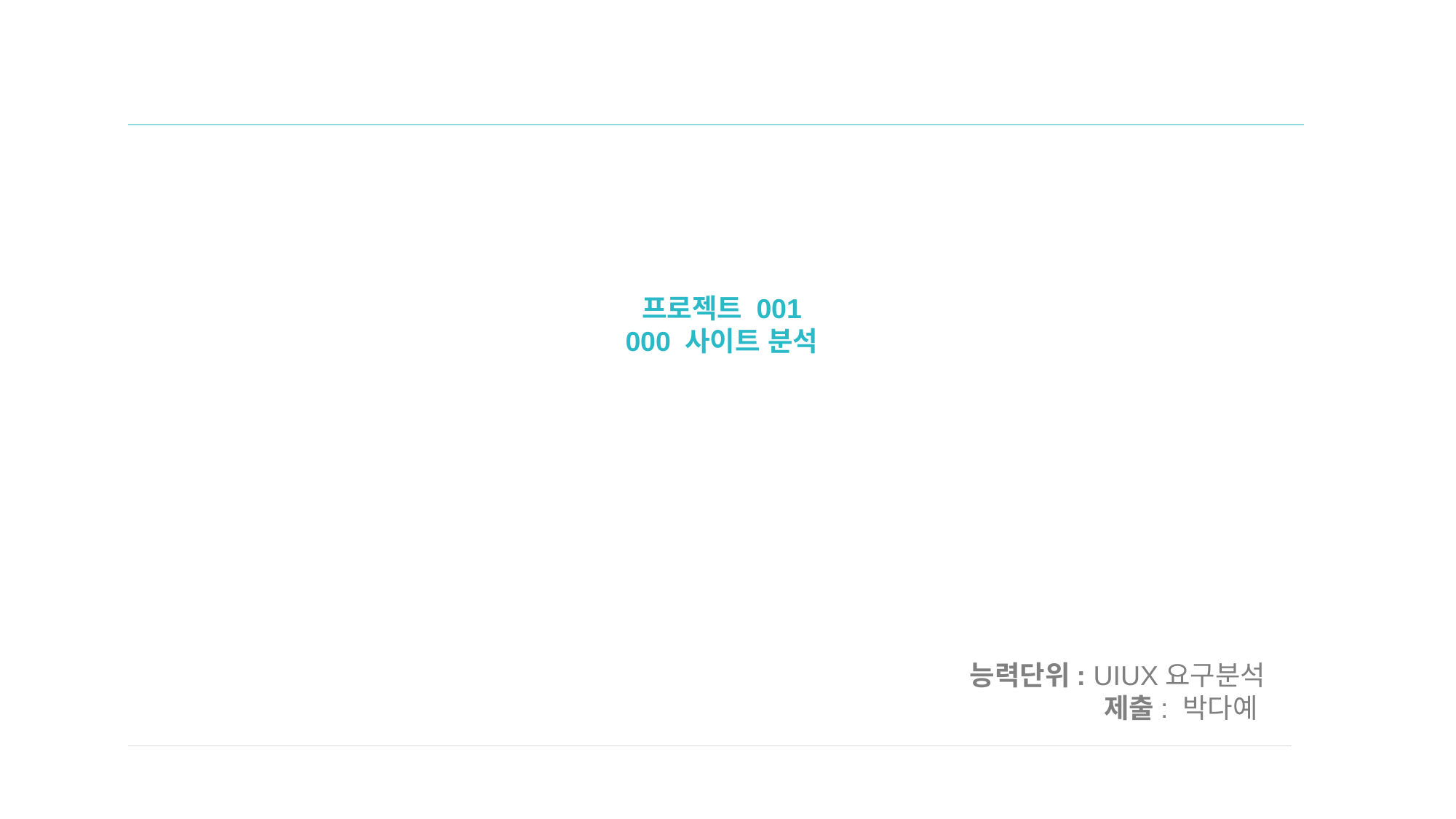

프로젝트 001
000 사이트 분석
능력단위: UIUX요구분석
제출: 박다예